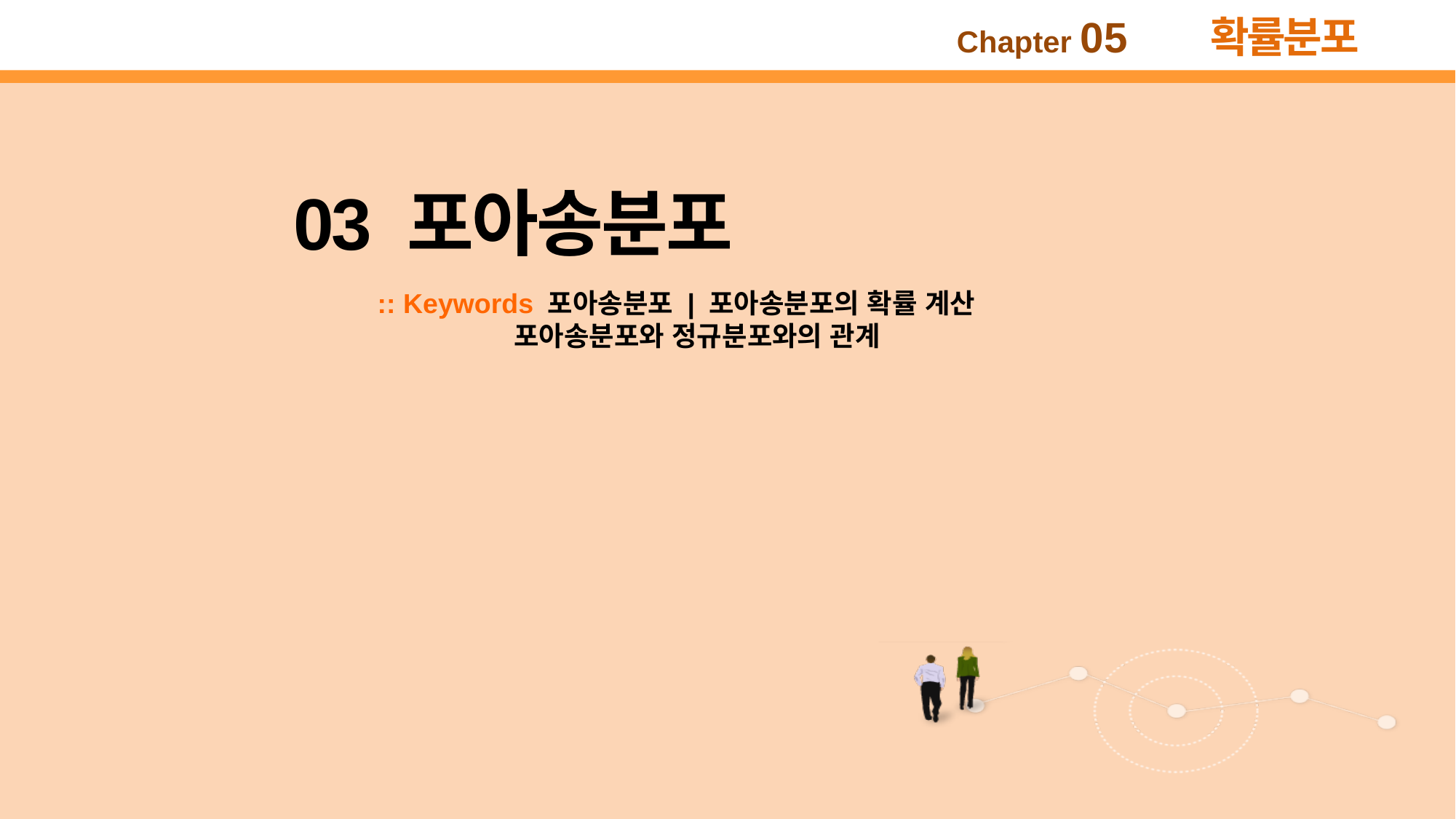

03 포아송분포
:: Keywords 포아송분포 | 포아송분포의 확률 계산
                 포아송분포와 정규분포와의 관계